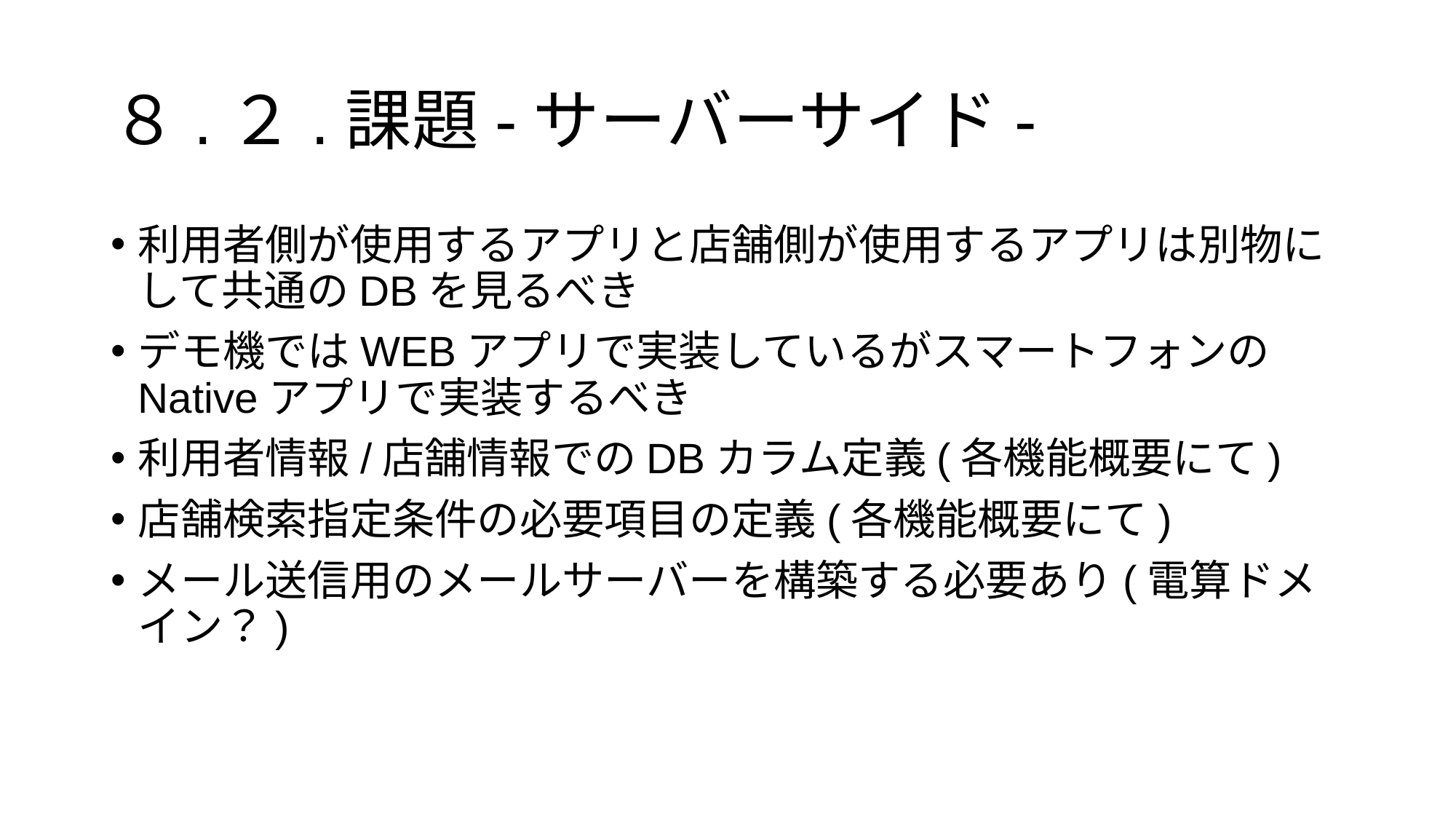

# ８.２.課題-サーバーサイド-
利用者側が使用するアプリと店舗側が使用するアプリは別物にして共通のDBを見るべき
デモ機ではWEBアプリで実装しているがスマートフォンのNativeアプリで実装するべき
利用者情報/店舗情報でのDBカラム定義(各機能概要にて)
店舗検索指定条件の必要項目の定義(各機能概要にて)
メール送信用のメールサーバーを構築する必要あり(電算ドメイン？)